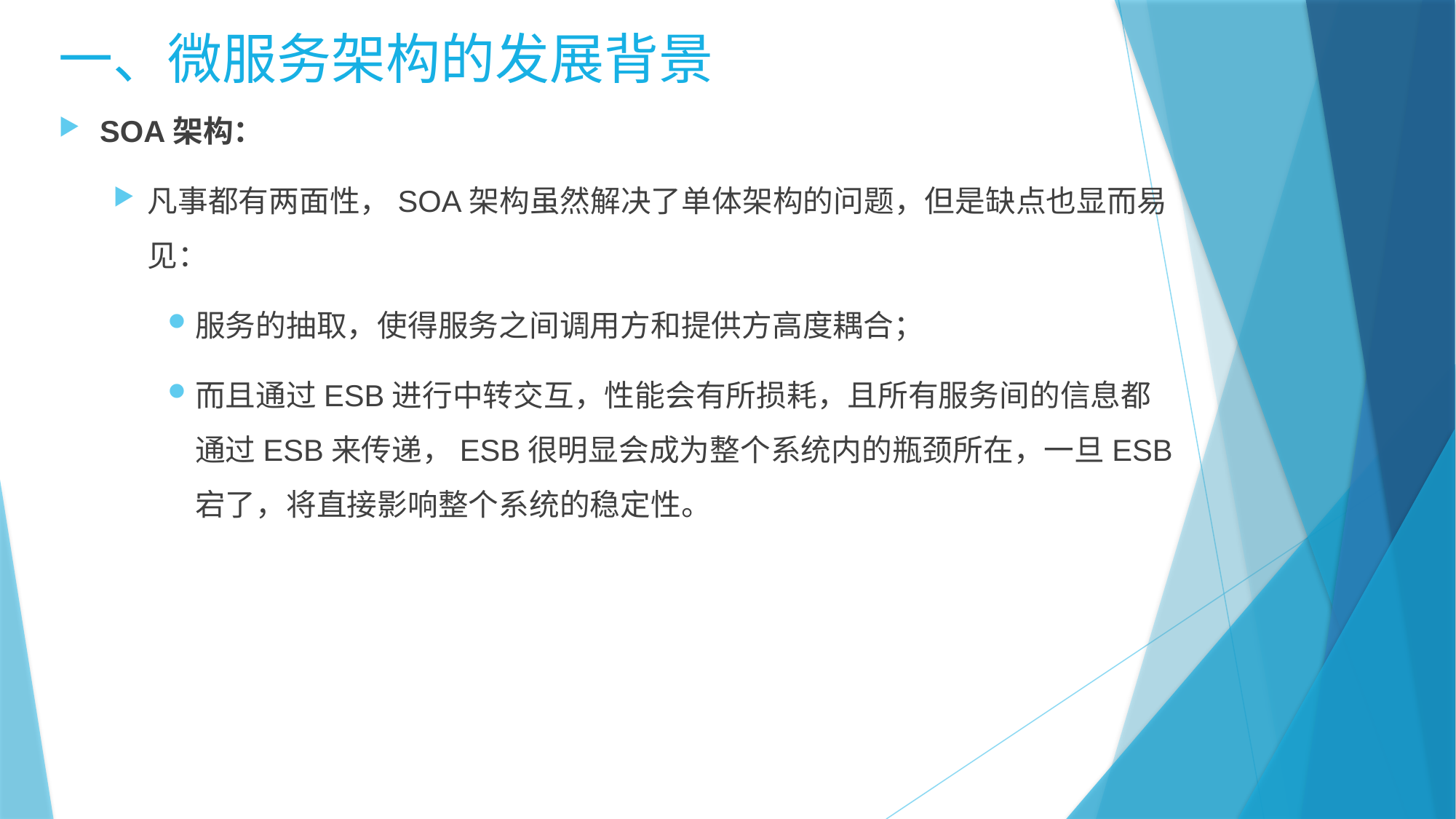

一、微服务架构的发展背景
SOA架构：
凡事都有两面性，SOA架构虽然解决了单体架构的问题，但是缺点也显而易见：
服务的抽取，使得服务之间调用方和提供方高度耦合；
而且通过ESB进行中转交互，性能会有所损耗，且所有服务间的信息都通过ESB来传递，ESB很明显会成为整个系统内的瓶颈所在，一旦ESB宕了，将直接影响整个系统的稳定性。